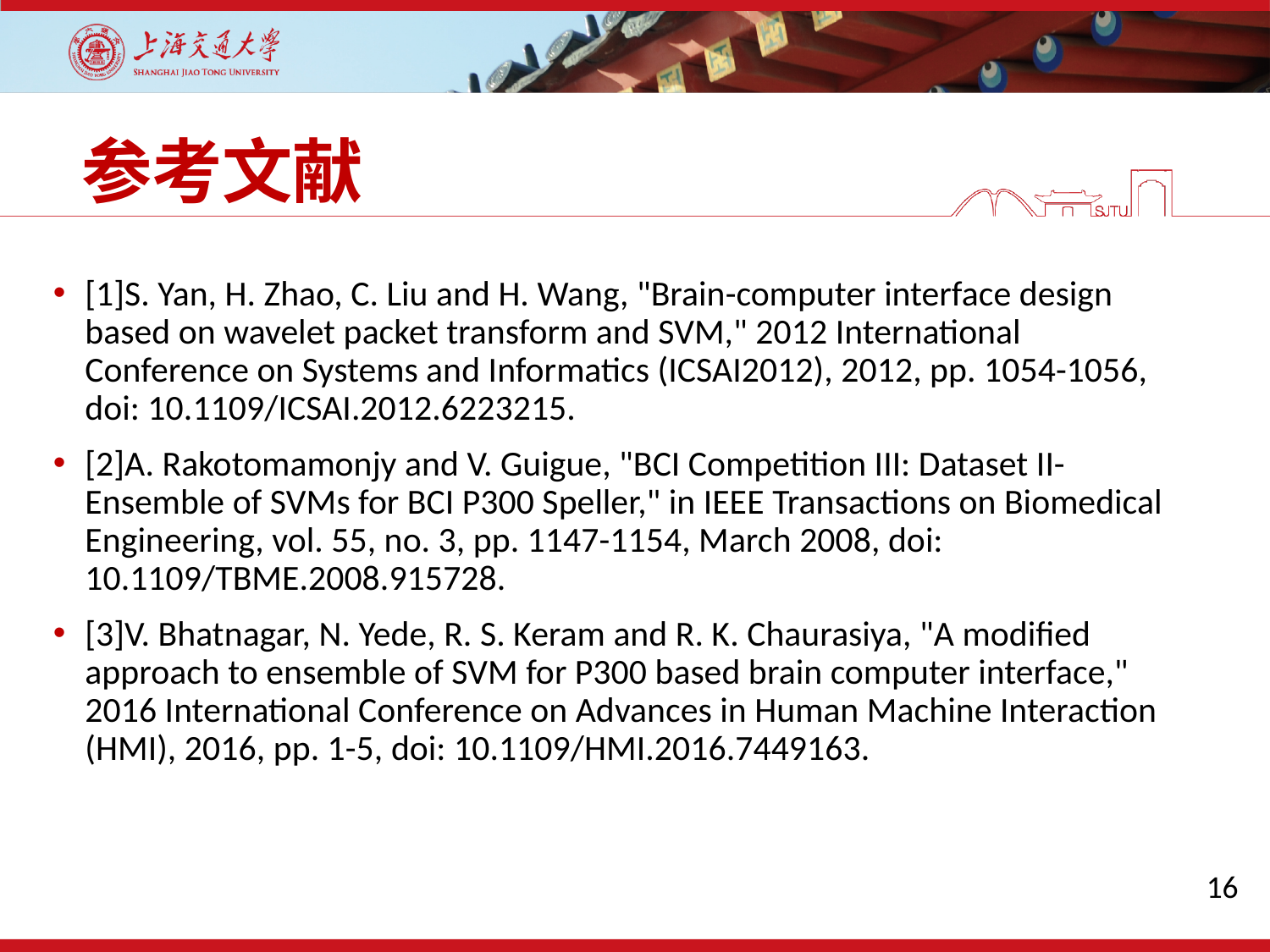

# 参考文献
[1]S. Yan, H. Zhao, C. Liu and H. Wang, "Brain-computer interface design based on wavelet packet transform and SVM," 2012 International Conference on Systems and Informatics (ICSAI2012), 2012, pp. 1054-1056, doi: 10.1109/ICSAI.2012.6223215.
[2]A. Rakotomamonjy and V. Guigue, "BCI Competition III: Dataset II- Ensemble of SVMs for BCI P300 Speller," in IEEE Transactions on Biomedical Engineering, vol. 55, no. 3, pp. 1147-1154, March 2008, doi: 10.1109/TBME.2008.915728.
[3]V. Bhatnagar, N. Yede, R. S. Keram and R. K. Chaurasiya, "A modified approach to ensemble of SVM for P300 based brain computer interface," 2016 International Conference on Advances in Human Machine Interaction (HMI), 2016, pp. 1-5, doi: 10.1109/HMI.2016.7449163.
16